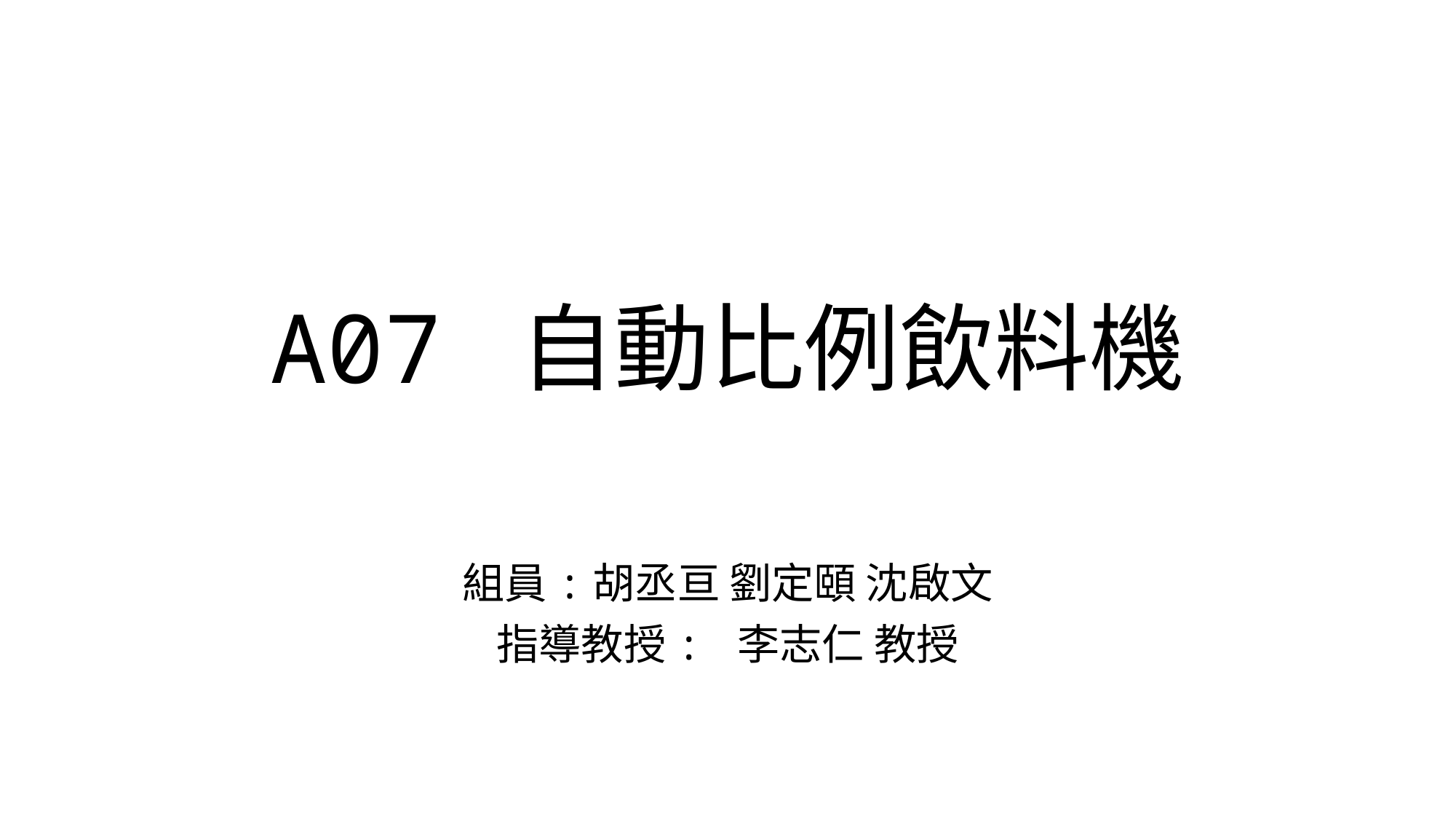

# A07 自動比例飲料機
組員:胡丞亘 劉定頤 沈啟文
指導教授: 李志仁 教授